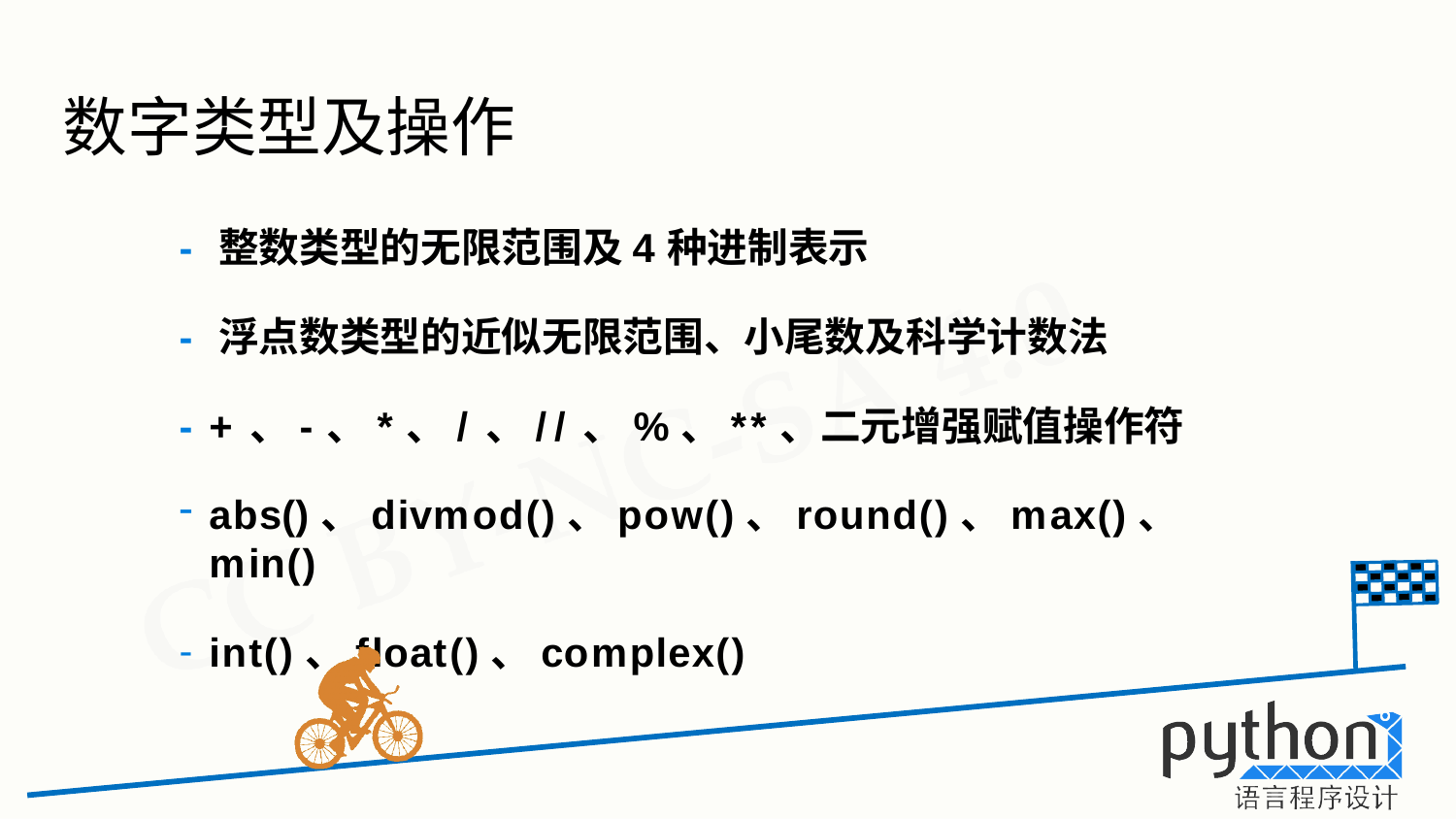

# 数字类型及操作
- 整数类型的无限范围及4种进制表示

- 浮点数类型的近似无限范围、小尾数及科学计数法

- +、-、*、/、//、%、**、二元增强赋值操作符

abs()、divmod()、pow()、round()、max()、min()

int()、float()、complex()